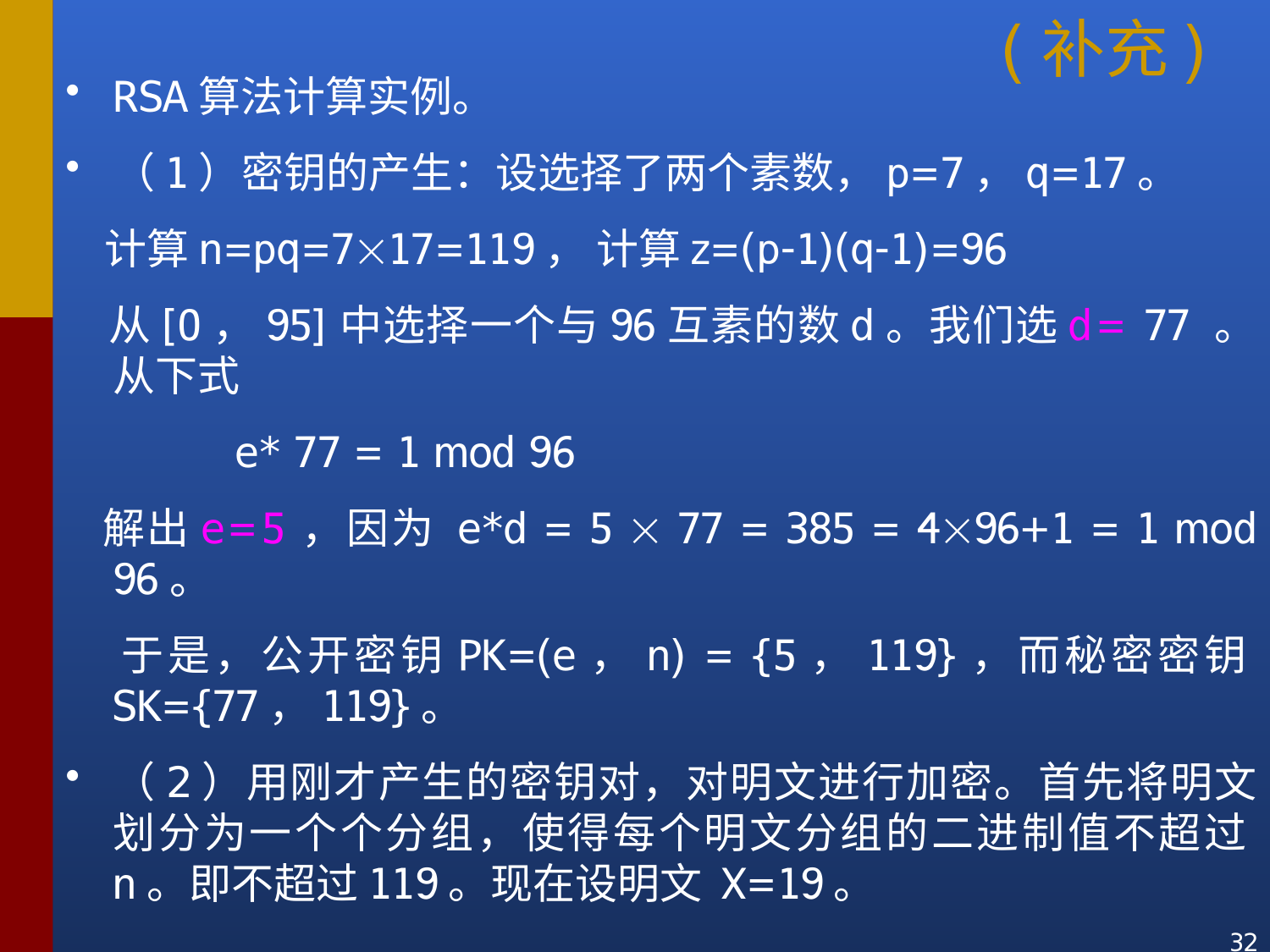

# (补充)
RSA算法计算实例。
（1）密钥的产生：设选择了两个素数，p=7，q=17。
   计算n=pq=7×17=119， 计算z=(p-1)(q-1)=96
   从[0，95]中选择一个与96互素的数d。我们选d= 77 。从下式
             e* 77 = 1 mod 96
  解出e=5，因为 e*d = 5 × 77 = 385 = 4×96+1 = 1 mod 96。
   于是，公开密钥PK=(e，n) = {5，119}，而秘密密钥SK={77，119}。
（2）用刚才产生的密钥对，对明文进行加密。首先将明文划分为一个个分组，使得每个明文分组的二进制值不超过n。即不超过119。现在设明文 X=19。

32